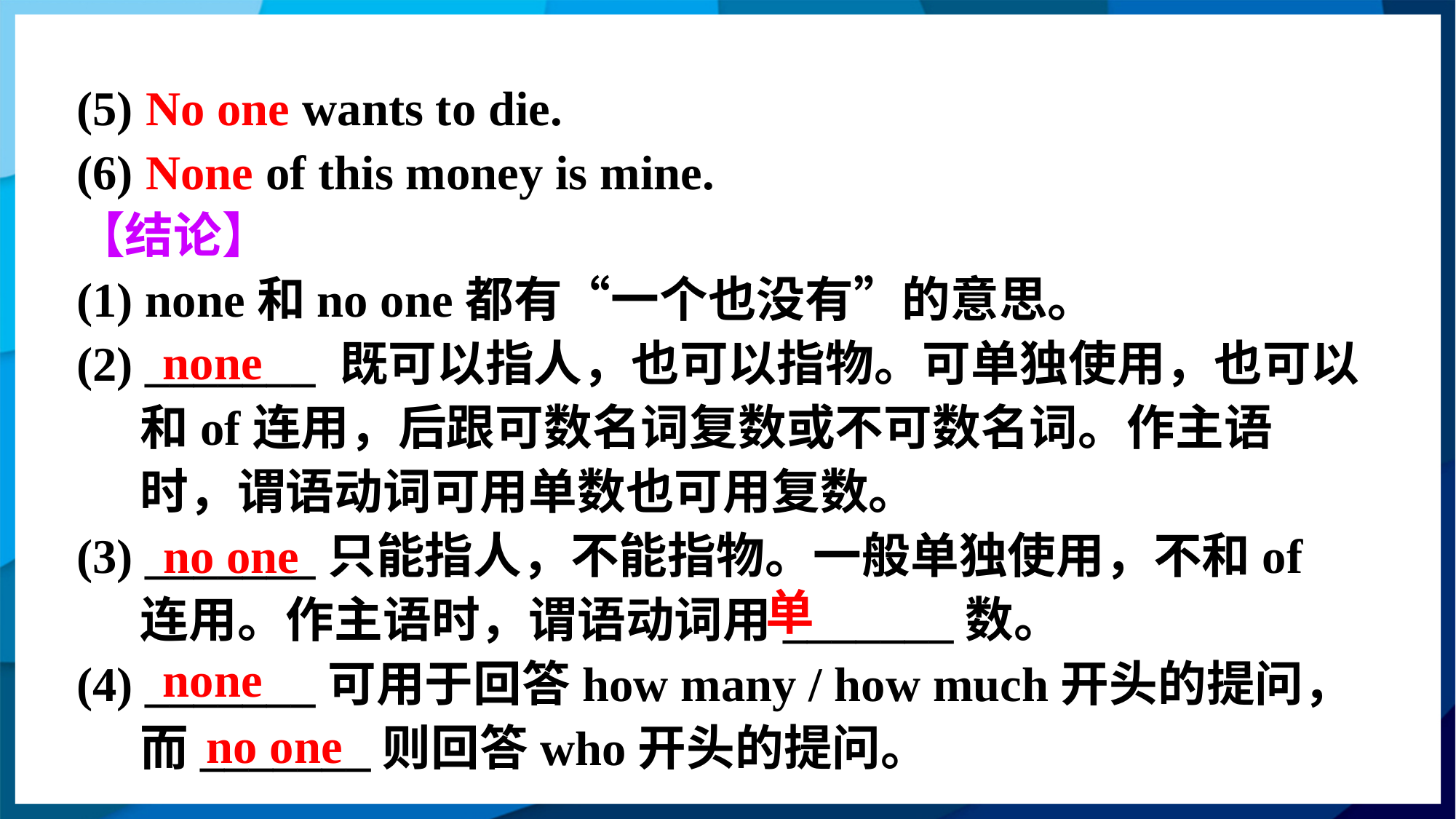

(5) No one wants to die.
(6) None of this money is mine.
【结论】
(1) none和no one都有“一个也没有”的意思。
(2) _______ 既可以指人，也可以指物。可单独使用，也可以和of连用，后跟可数名词复数或不可数名词。作主语时，谓语动词可用单数也可用复数。
(3) _______只能指人，不能指物。一般单独使用，不和of连用。作主语时，谓语动词用_______数。
(4) _______可用于回答how many / how much开头的提问，而_______则回答who开头的提问。
none
no one
单
none
no one